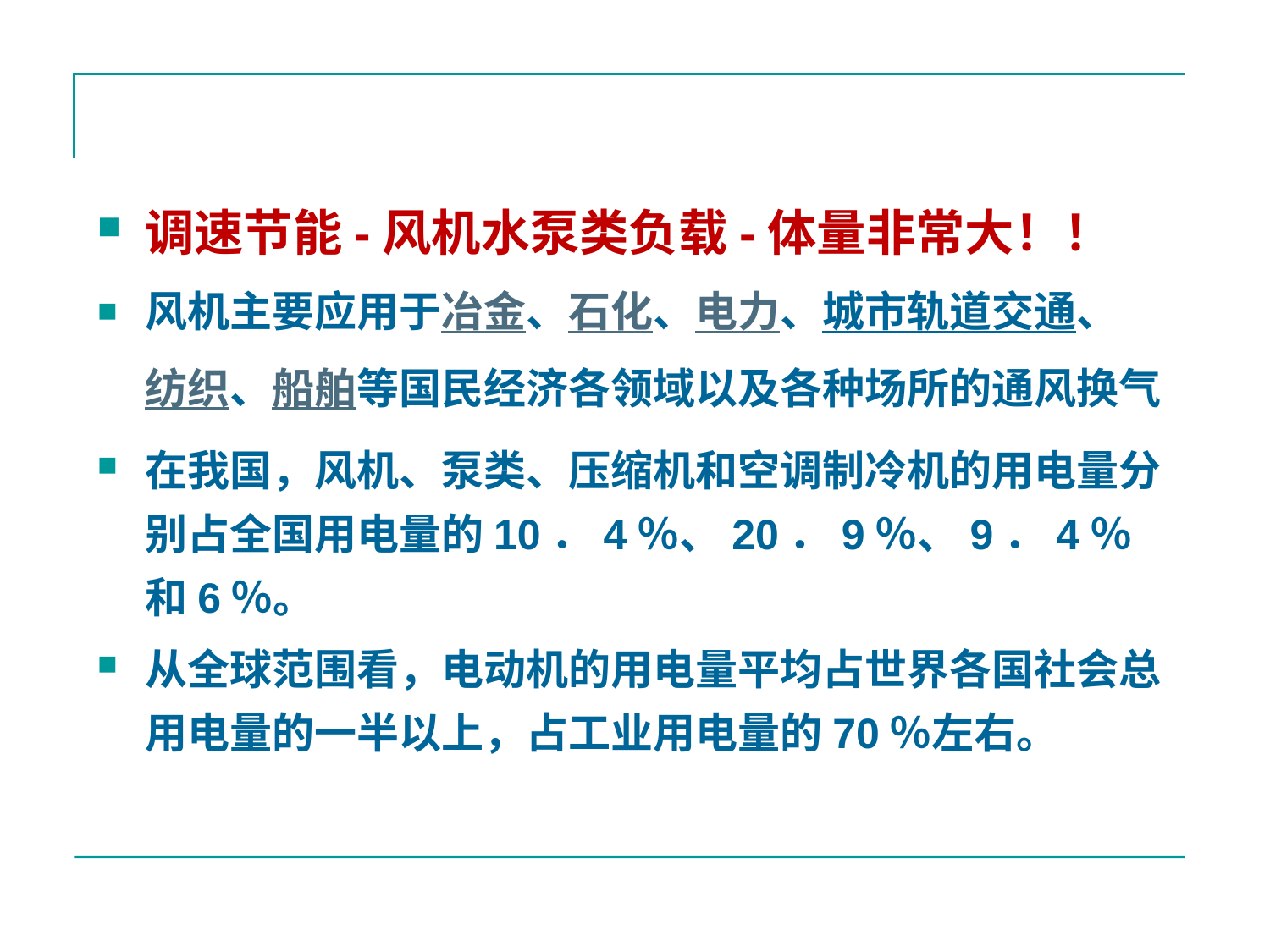

#
调速节能-风机水泵类负载-体量非常大！！
风机主要应用于冶金、石化、电力、城市轨道交通、纺织、船舶等国民经济各领域以及各种场所的通风换气
在我国，风机、泵类、压缩机和空调制冷机的用电量分别占全国用电量的10．4％、20．9％、9．4％和6％。
从全球范围看，电动机的用电量平均占世界各国社会总用电量的一半以上，占工业用电量的70％左右。